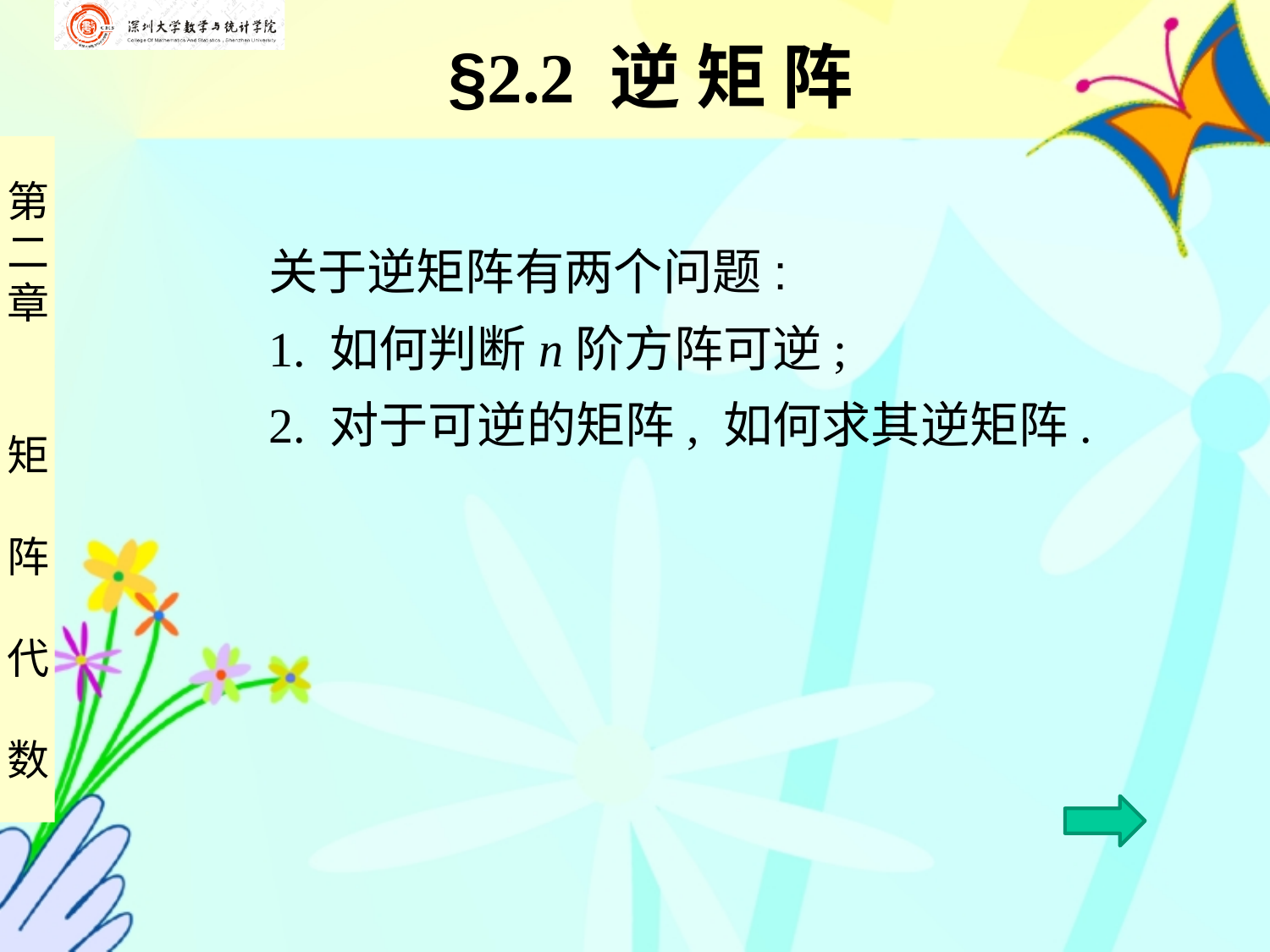

§2.2 逆 矩 阵
关于逆矩阵有两个问题:
1. 如何判断n阶方阵可逆;
2. 对于可逆的矩阵, 如何求其逆矩阵.